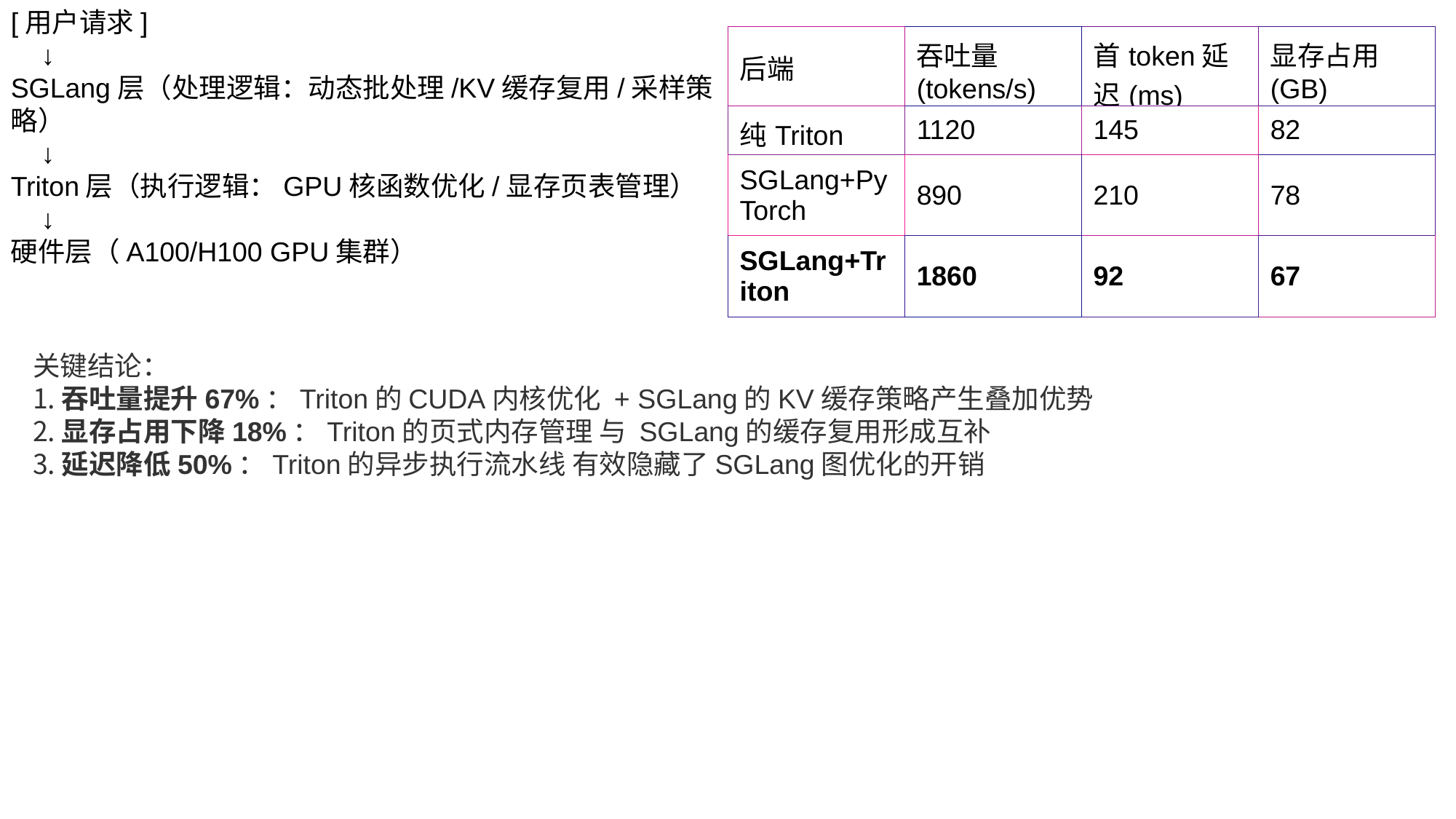

[用户请求]
    ↓
SGLang层（处理逻辑：动态批处理/KV缓存复用/采样策略）
    ↓
Triton层（执行逻辑：GPU核函数优化/显存页表管理）
    ↓
硬件层（A100/H100 GPU集群）
| 后端 | 吞吐量(tokens/s) | 首token延迟(ms) | 显存占用(GB) |
| --- | --- | --- | --- |
| 纯Triton | 1120 | 145 | 82 |
| SGLang+PyTorch | 890 | 210 | 78 |
| ‌SGLang+Triton‌ | ‌1860‌ | ‌92‌ | ‌67 |
关键结论：
‌吞吐量提升67%‌：Triton的CUDA内核优化 + SGLang的KV缓存策略产生叠加优势
‌显存占用下降18%‌：Triton的页式内存管理 与 SGLang的缓存复用形成互补
‌延迟降低50%‌：Triton的异步执行流水线 有效隐藏了SGLang图优化的开销